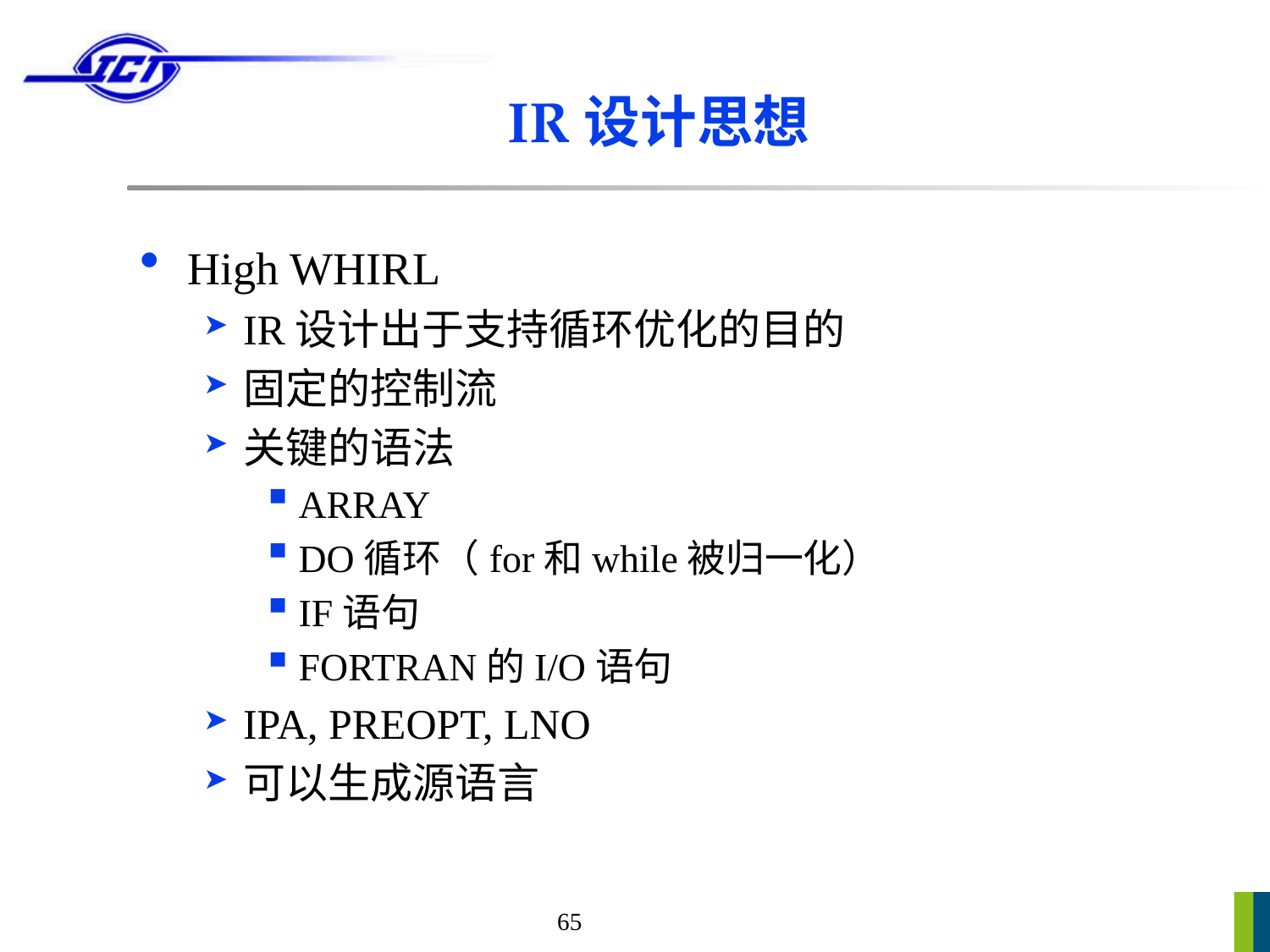

# IR设计思想
High WHIRL
IR设计出于支持循环优化的目的
固定的控制流
关键的语法
ARRAY
DO循环（for和while被归一化）
IF语句
FORTRAN的I/O语句
IPA, PREOPT, LNO
可以生成源语言